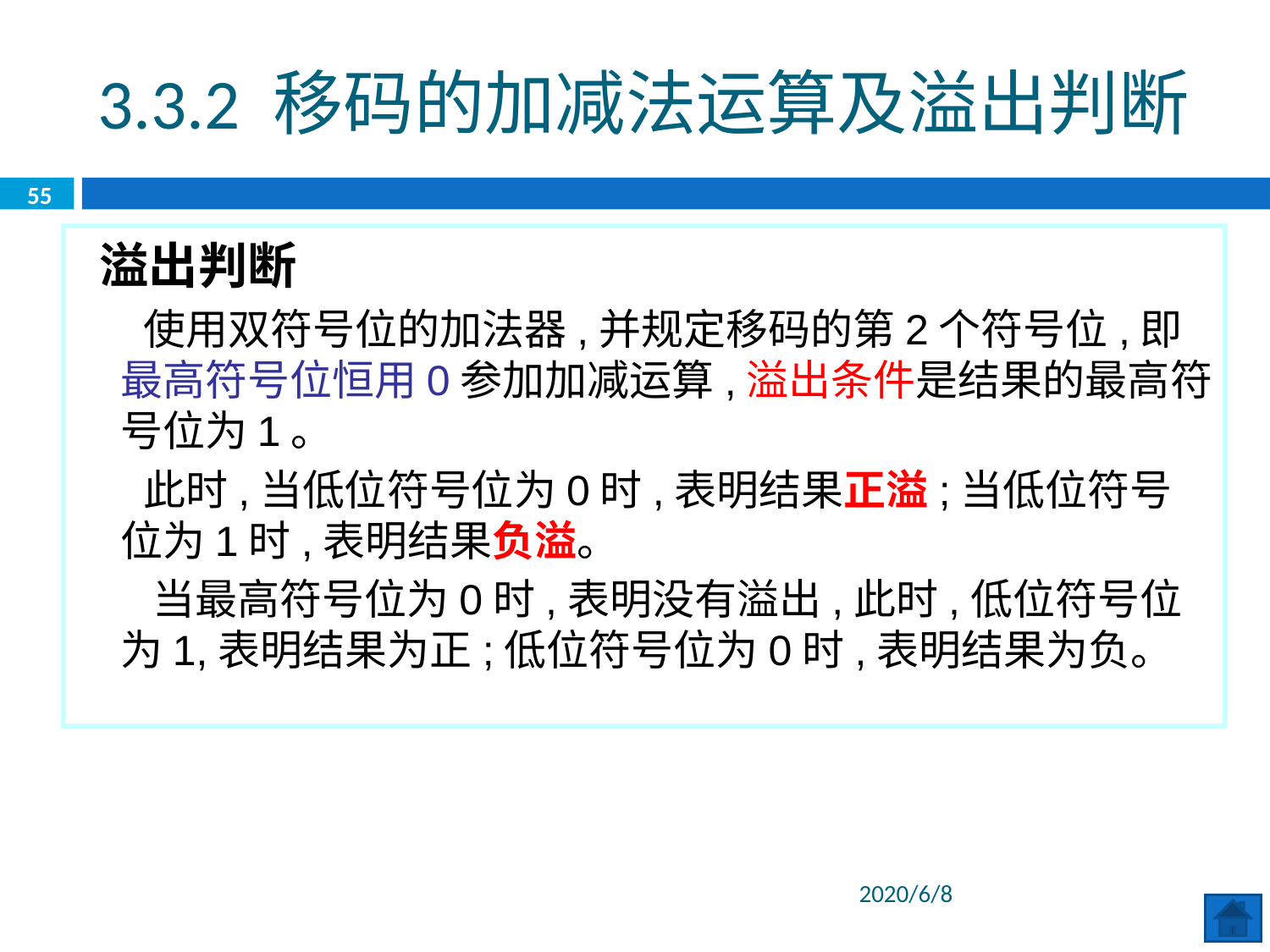

3.3.2 移码的加减法运算及溢出判断
55
 溢出判断
      使用双符号位的加法器,并规定移码的第2个符号位,即最高符号位恒用0参加加减运算,溢出条件是结果的最高符号位为1。
      此时,当低位符号位为0时,表明结果正溢;当低位符号位为1时,表明结果负溢。
       当最高符号位为0时,表明没有溢出,此时,低位符号位为1,表明结果为正;低位符号位为0时,表明结果为负。
2020/6/8